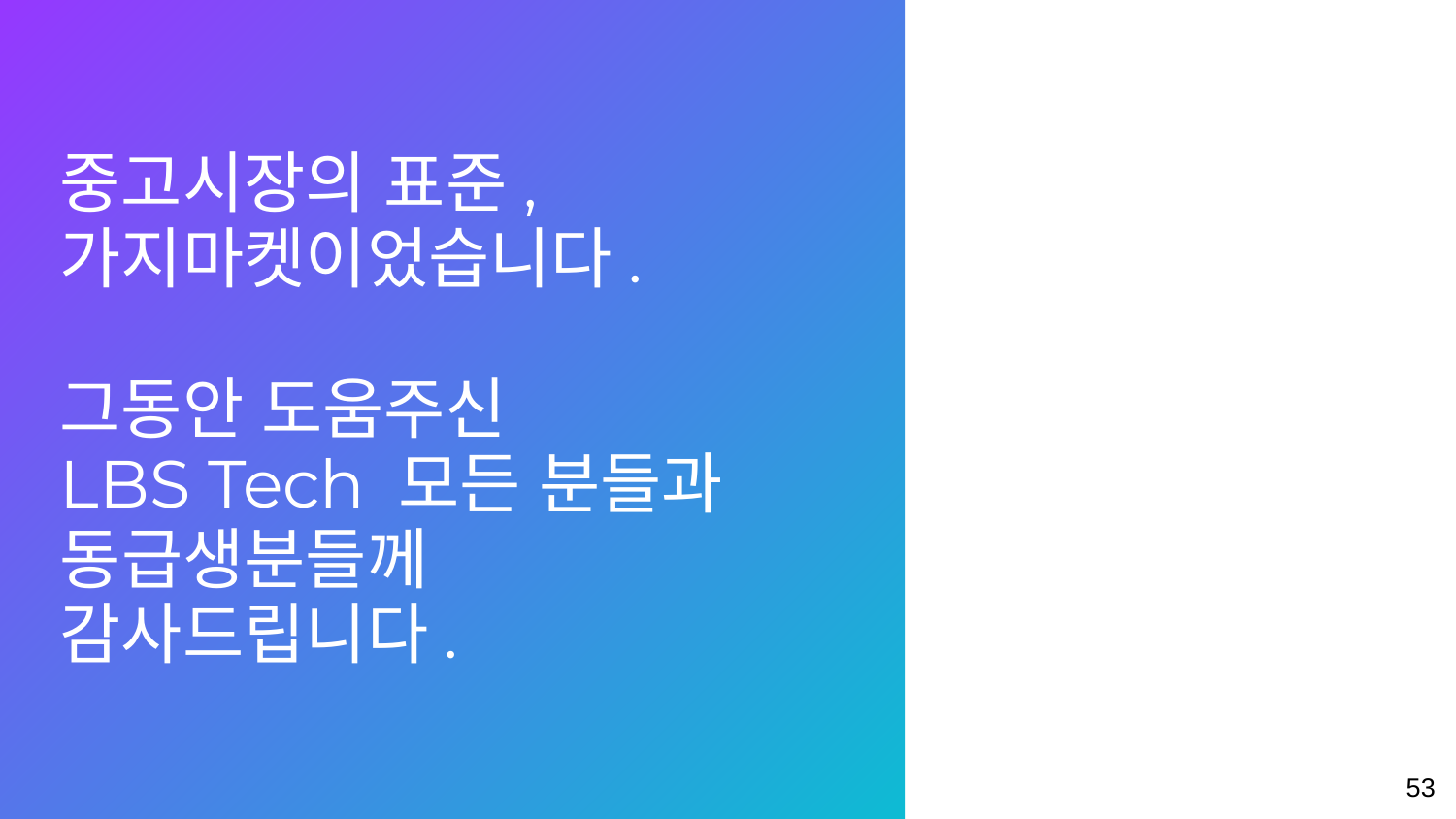

중고시장의 표준,
가지마켓이었습니다.

그동안 도움주신
LBS Tech 모든 분들과
동급생분들께
감사드립니다.
53